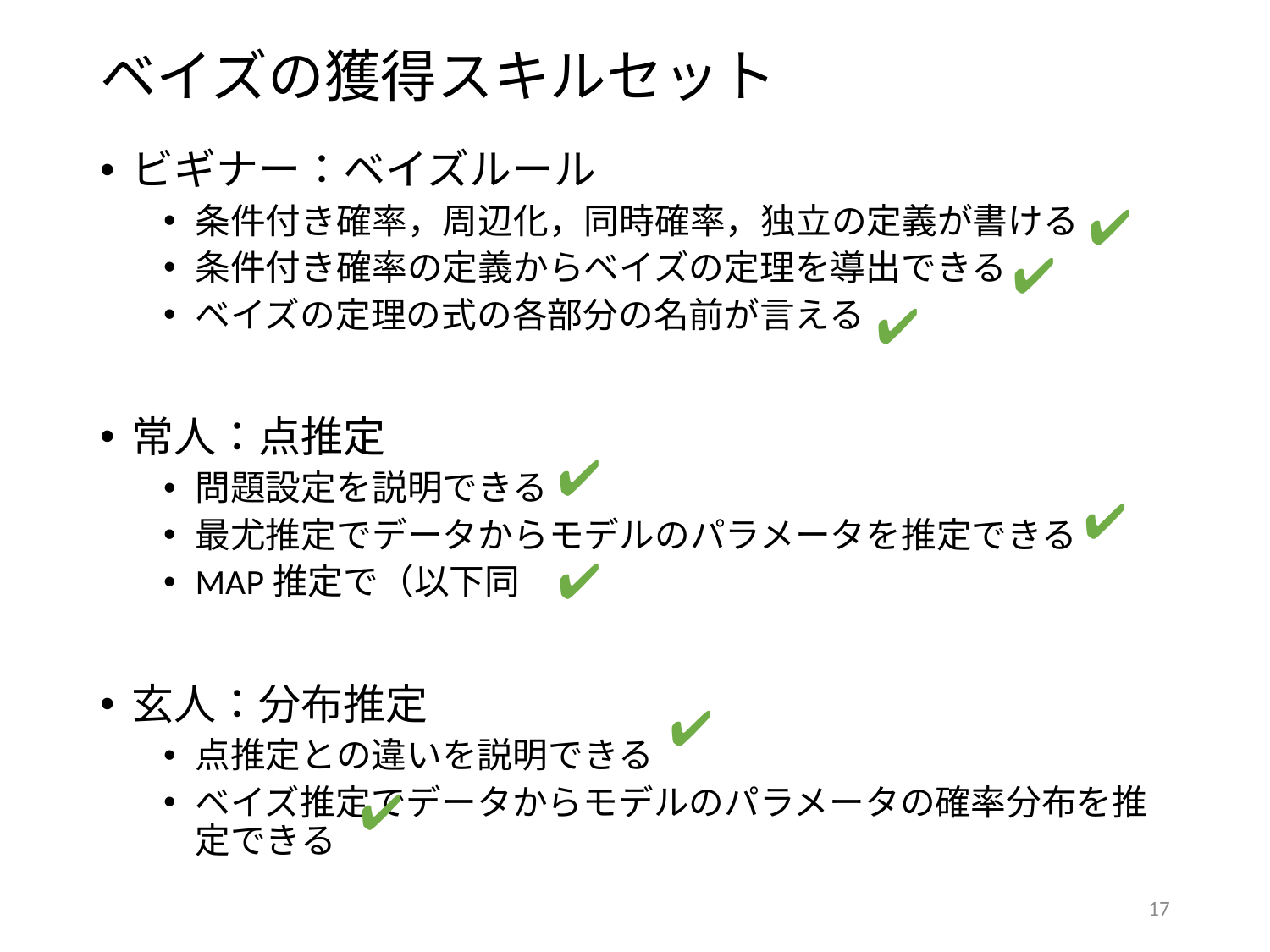

# ベイズの獲得スキルセット
ビギナー：ベイズルール
条件付き確率，周辺化，同時確率，独立の定義が書ける
条件付き確率の定義からベイズの定理を導出できる
ベイズの定理の式の各部分の名前が言える

常人：点推定
問題設定を説明できる
最尤推定でデータからモデルのパラメータを推定できる
MAP推定で（以下同

玄人：分布推定
点推定との違いを説明できる
ベイズ推定でデータからモデルのパラメータの確率分布を推定できる
✔
✔
✔
✔
✔
✔
✔
✔
17